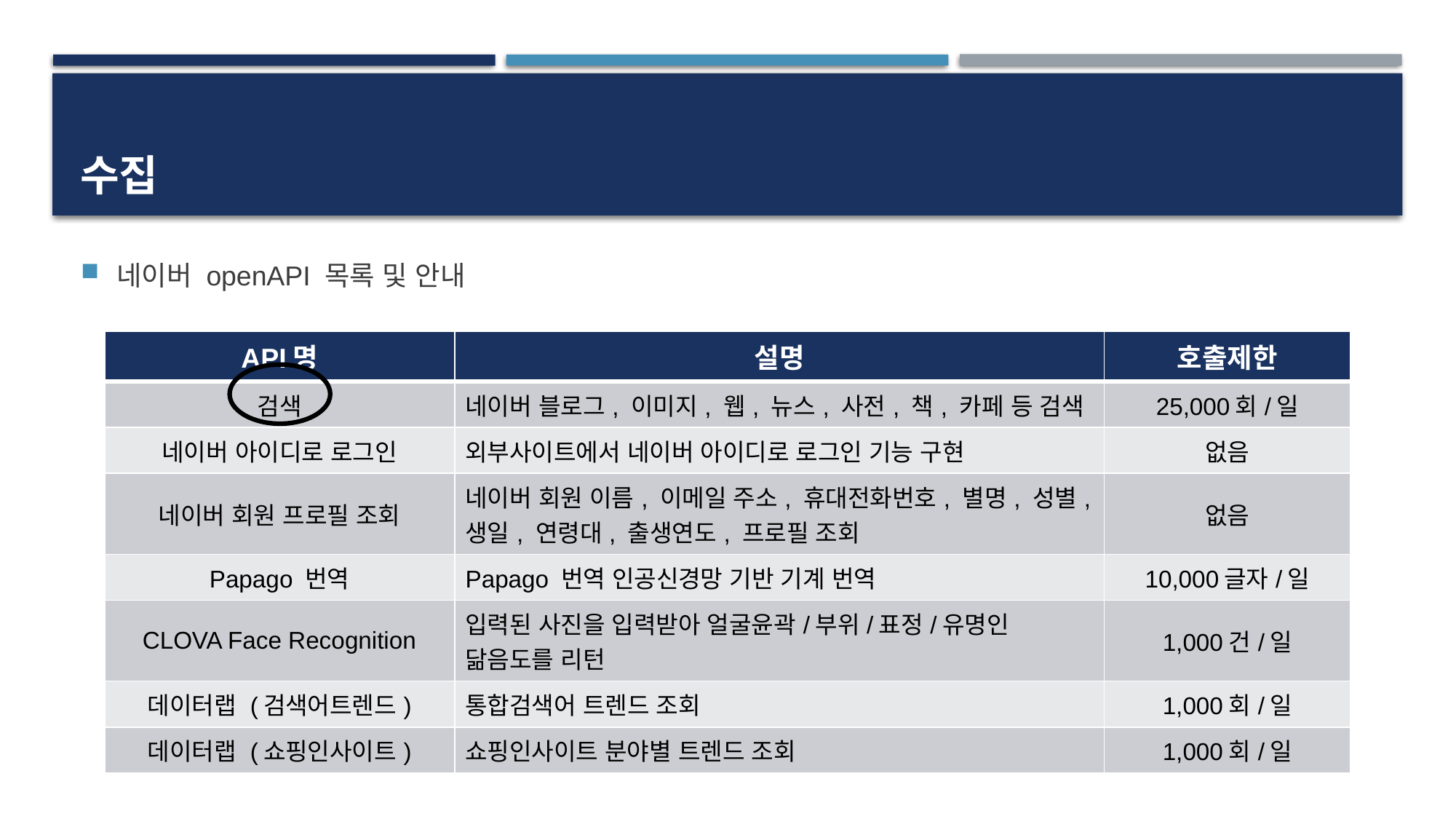

# 수집
네이버 openAPI 목록 및 안내
| API명 | 설명 | 호출제한 |
| --- | --- | --- |
| 검색 | 네이버 블로그, 이미지, 웹, 뉴스, 사전, 책, 카페 등 검색 | 25,000회/일 |
| 네이버 아이디로 로그인 | 외부사이트에서 네이버 아이디로 로그인 기능 구현 | 없음 |
| 네이버 회원 프로필 조회 | 네이버 회원 이름, 이메일 주소, 휴대전화번호, 별명, 성별, 생일, 연령대, 출생연도, 프로필 조회 | 없음 |
| Papago 번역 | Papago 번역 인공신경망 기반 기계 번역 | 10,000글자/일 |
| CLOVA Face Recognition | 입력된 사진을 입력받아 얼굴윤곽/부위/표정/유명인 닮음도를 리턴 | 1,000건/일 |
| 데이터랩 (검색어트렌드) | 통합검색어 트렌드 조회 | 1,000회/일 |
| 데이터랩 (쇼핑인사이트) | 쇼핑인사이트 분야별 트렌드 조회 | 1,000회/일 |